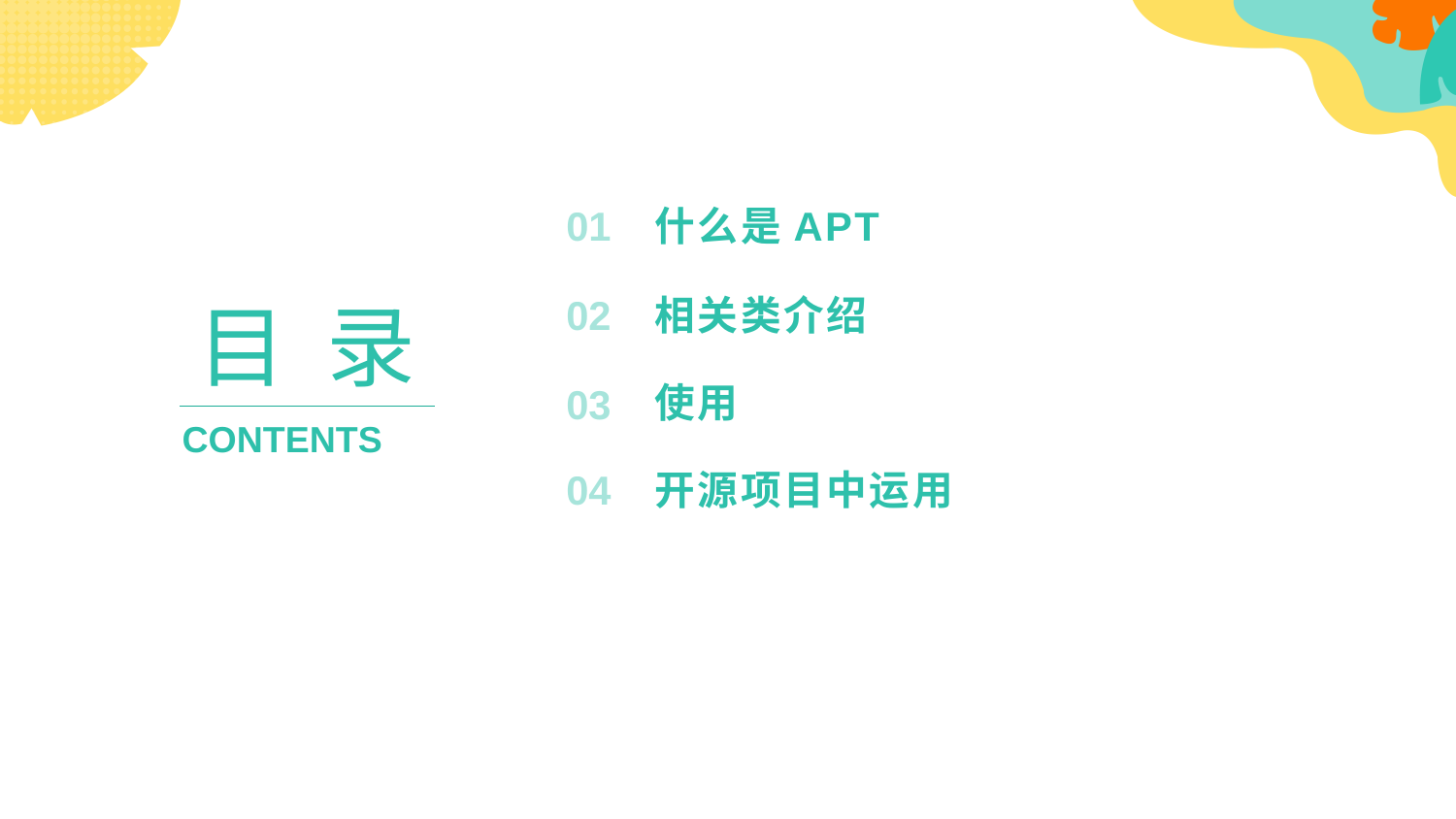

01
什么是APT
02
相关类介绍
目  录
使用
03
CONTENTS
04
开源项目中运用